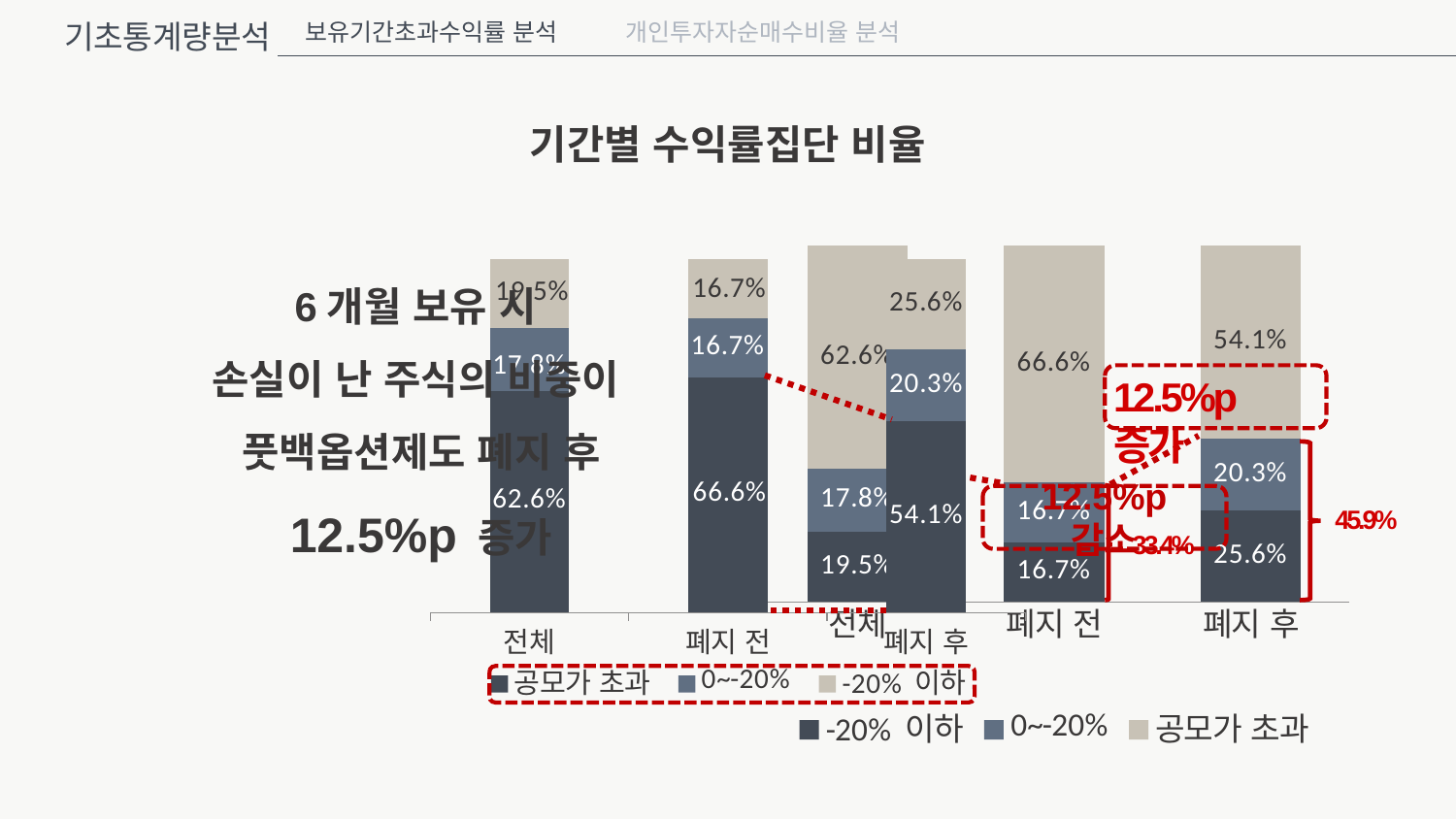

기초통계량분석
보유기간초과수익률 분석
개인투자자순매수비율 분석
기간별 수익률집단 비율
6개월 보유 시
손실이 난 주식의 비중이
풋백옵션제도 폐지 후
12.5%p 증가

### Chart

| Category | 공모가 초과 | 0~-20% | -20% 이하 |
|---|---|---|---|
| 전체 | 0.626 | 0.178 | 0.195 |
| 폐지 전 | 0.666 | 0.167 | 0.167 |
| 폐지 후 | 0.541 | 0.203 | 0.256 |

### Chart

| Category | -20% 이하 | 0~-20% | 공모가 초과 |
|---|---|---|---|
| 전체 | 0.195 | 0.178 | 0.626 |
| 폐지 전 | 0.167 | 0.167 | 0.666 |
| 폐지 후 | 0.256 | 0.203 | 0.541 |
12.5%p 증가

45.9%

33.4%

12.5%p 감소